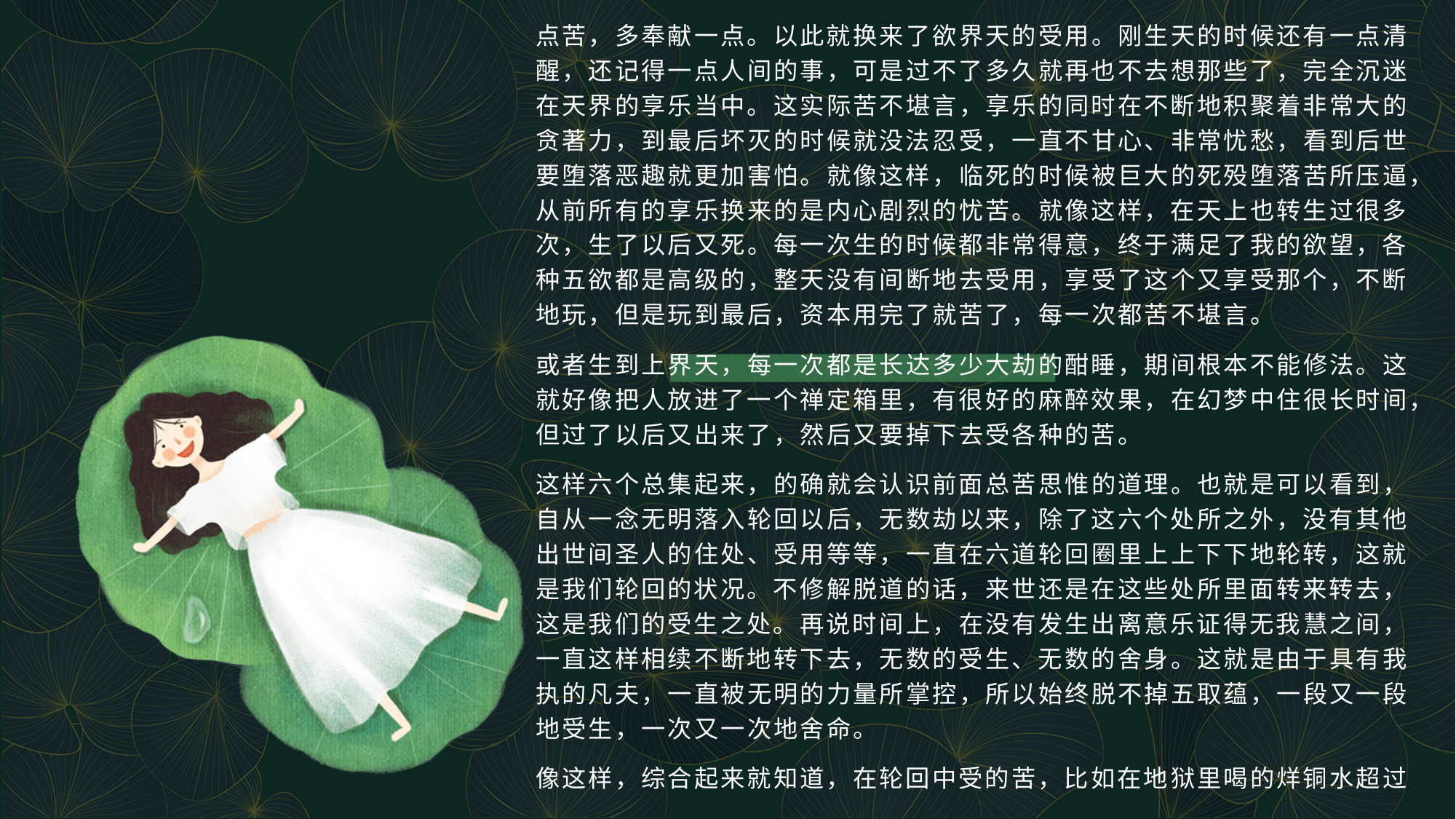

点苦，多奉献一点。以此就换来了欲界天的受用。刚生天的时候还有一点清醒，还记得一点人间的事，可是过不了多久就再也不去想那些了，完全沉迷在天界的享乐当中。这实际苦不堪言，享乐的同时在不断地积聚着非常大的贪著力，到最后坏灭的时候就没法忍受，一直不甘心、非常忧愁，看到后世要堕落恶趣就更加害怕。就像这样，临死的时候被巨大的死殁堕落苦所压逼，从前所有的享乐换来的是内心剧烈的忧苦。就像这样，在天上也转生过很多次，生了以后又死。每一次生的时候都非常得意，终于满足了我的欲望，各种五欲都是高级的，整天没有间断地去受用，享受了这个又享受那个，不断地玩，但是玩到最后，资本用完了就苦了，每一次都苦不堪言。
或者生到上界天，每一次都是长达多少大劫的酣睡，期间根本不能修法。这就好像把人放进了一个禅定箱里，有很好的麻醉效果，在幻梦中住很长时间，但过了以后又出来了，然后又要掉下去受各种的苦。
这样六个总集起来，的确就会认识前面总苦思惟的道理。也就是可以看到，自从一念无明落入轮回以后，无数劫以来，除了这六个处所之外，没有其他出世间圣人的住处、受用等等，一直在六道轮回圈里上上下下地轮转，这就是我们轮回的状况。不修解脱道的话，来世还是在这些处所里面转来转去，这是我们的受生之处。再说时间上，在没有发生出离意乐证得无我慧之间，一直这样相续不断地转下去，无数的受生、无数的舍身。这就是由于具有我执的凡夫，一直被无明的力量所掌控，所以始终脱不掉五取蕴，一段又一段地受生，一次又一次地舍命。
像这样，综合起来就知道，在轮回中受的苦，比如在地狱里喝的烊铜水超过